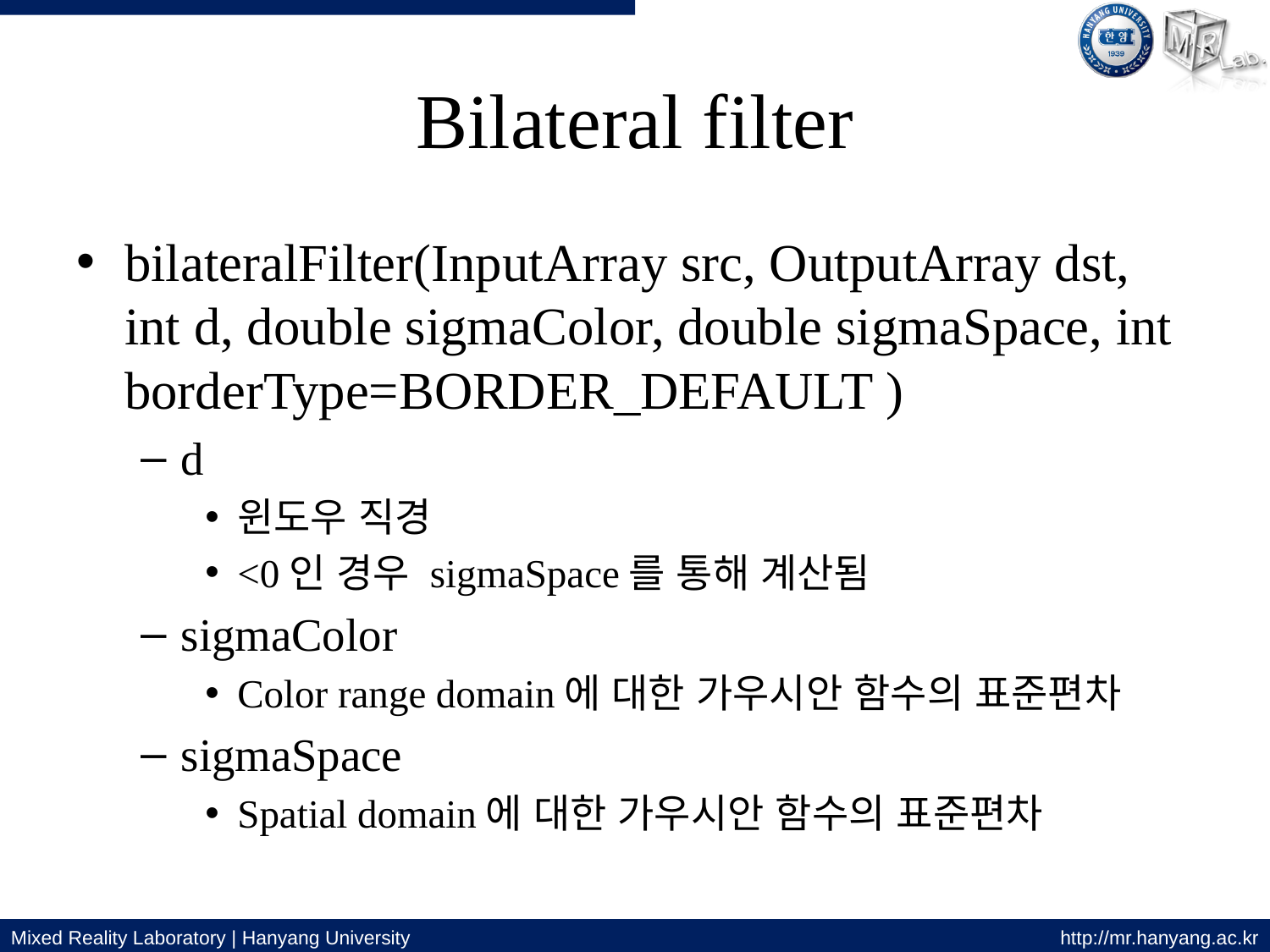

# Bilateral filter
bilateralFilter(InputArray src, OutputArray dst, int d, double sigmaColor, double sigmaSpace, int borderType=BORDER_DEFAULT )
d
윈도우 직경
<0인 경우 sigmaSpace를 통해 계산됨
sigmaColor
Color range domain에 대한 가우시안 함수의 표준편차
sigmaSpace
Spatial domain에 대한 가우시안 함수의 표준편차